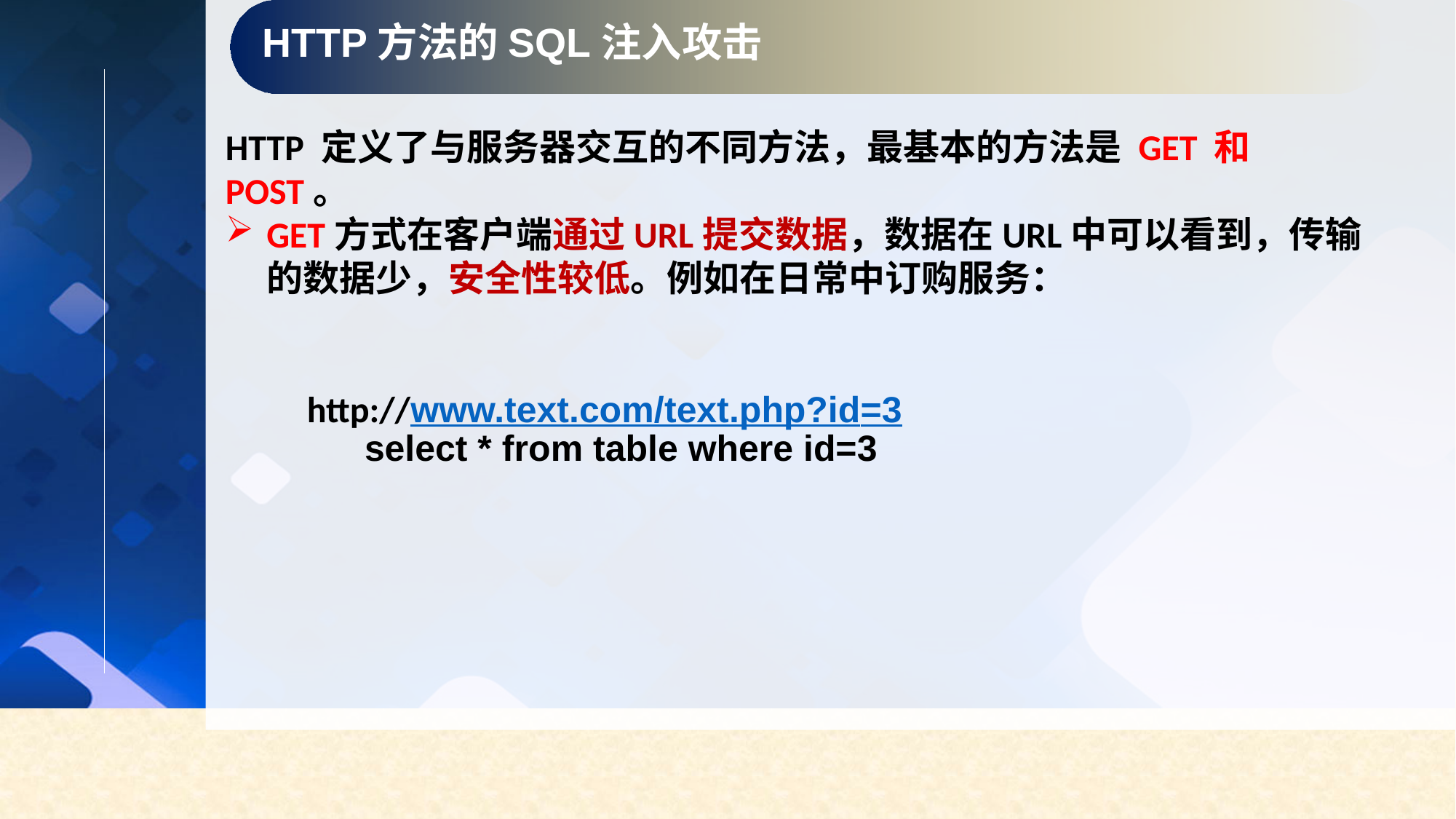

HTTP方法的SQL注入攻击
HTTP 定义了与服务器交互的不同方法，最基本的方法是 GET 和 POST。
GET方式在客户端通过URL提交数据，数据在URL中可以看到，传输的数据少，安全性较低。例如在日常中订购服务：

　　http://www.text.com/text.php?id=3
select * from table where id=3